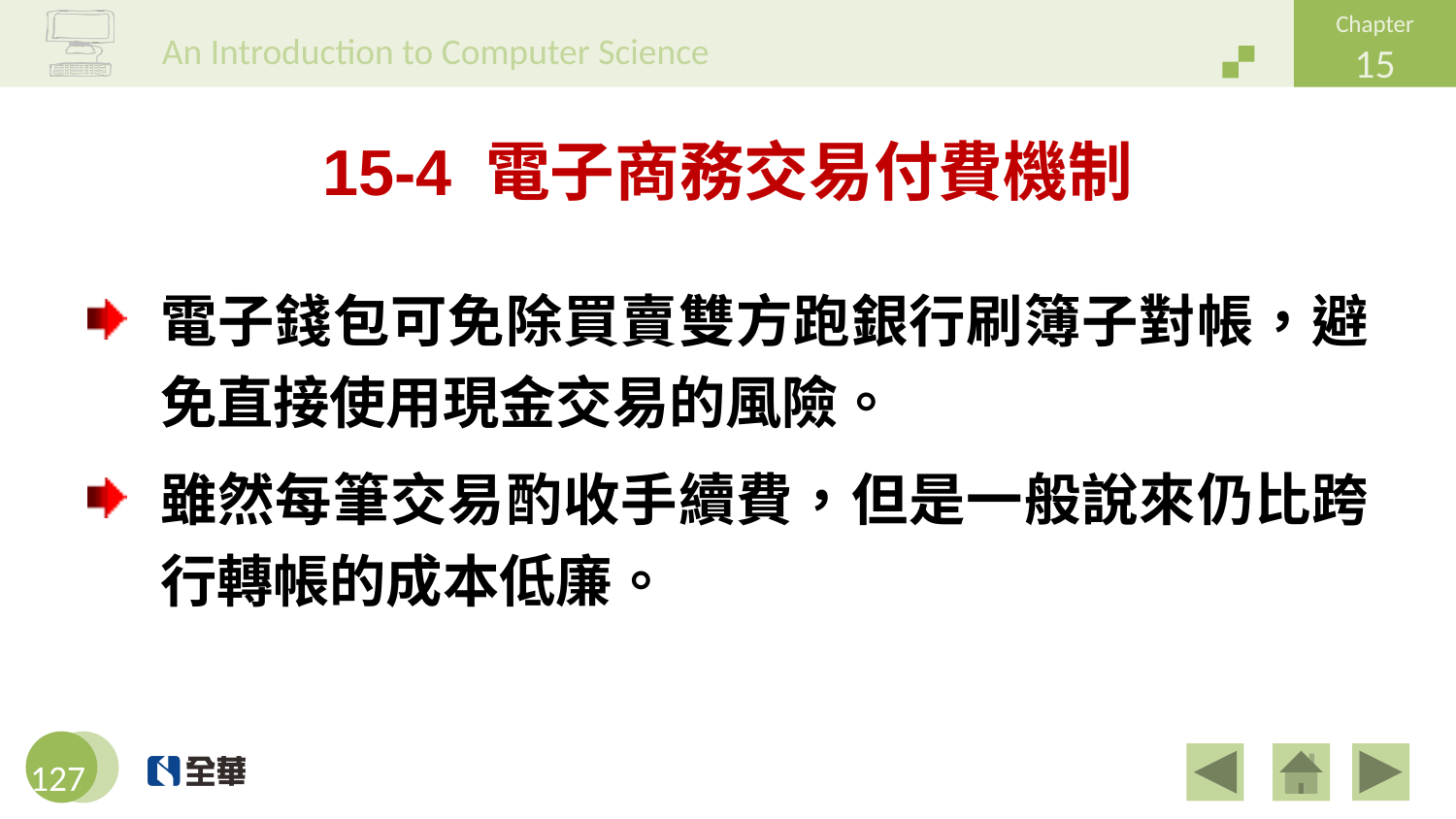

# 15-4 電子商務交易付費機制
電子錢包可免除買賣雙方跑銀行刷簿子對帳，避免直接使用現金交易的風險。
雖然每筆交易酌收手續費，但是一般說來仍比跨行轉帳的成本低廉。